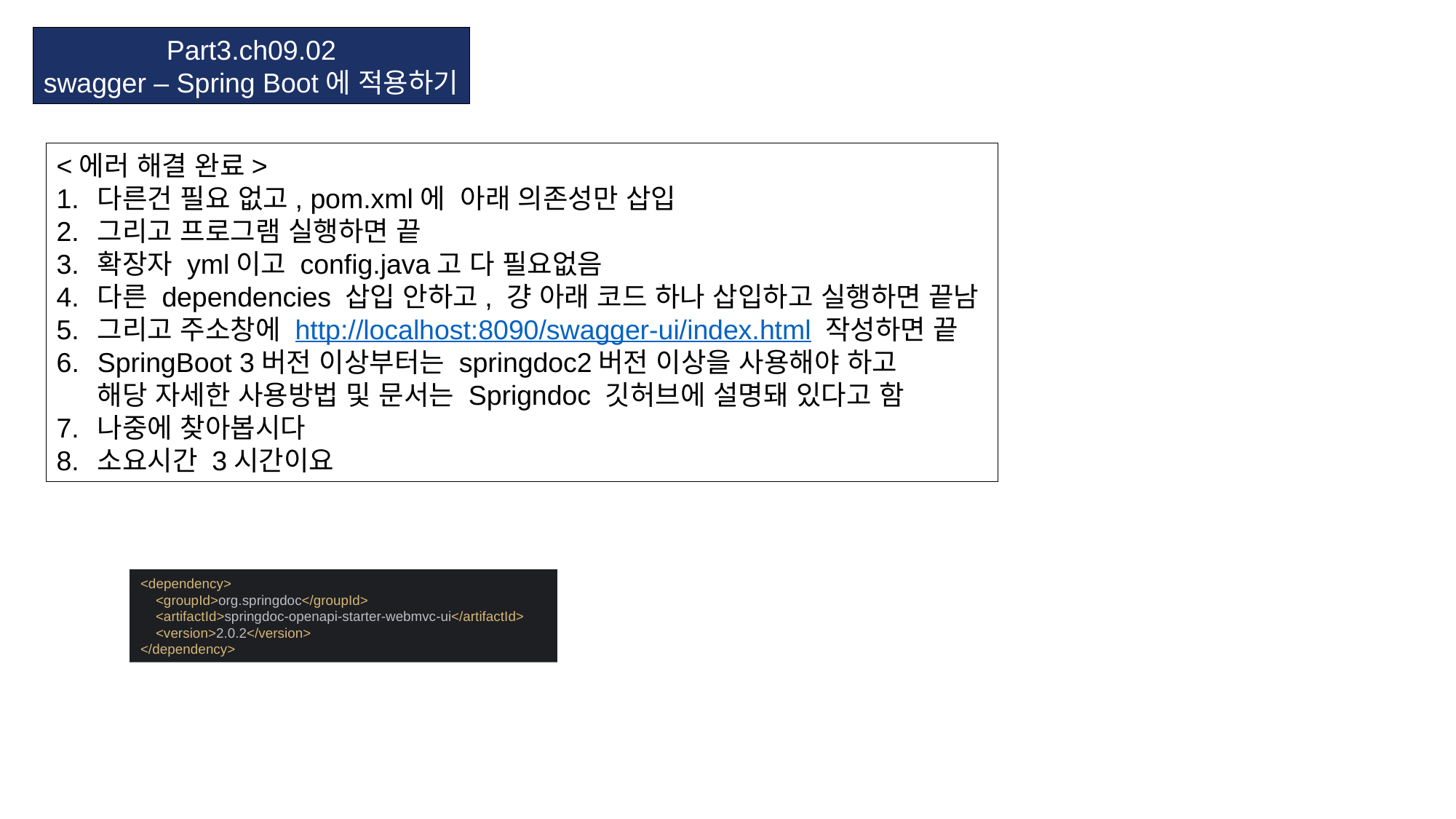

Part3.ch09.02
swagger – Spring Boot에 적용하기
<에러 해결 완료>
다른건 필요 없고, pom.xml에  아래 의존성만 삽입
그리고 프로그램 실행하면 끝
확장자 yml이고 config.java고 다 필요없음
다른 dependencies 삽입 안하고, 걍 아래 코드 하나 삽입하고 실행하면 끝남
그리고 주소창에 http://localhost:8090/swagger-ui/index.html 작성하면 끝
SpringBoot 3버전 이상부터는 springdoc2버전 이상을 사용해야 하고
해당 자세한 사용방법 및 문서는 Sprigndoc 깃허브에 설명돼 있다고 함
나중에 찾아봅시다
소요시간 3시간이요
<dependency>
    <groupId>org.springdoc</groupId>
    <artifactId>springdoc-openapi-starter-webmvc-ui</artifactId>
    <version>2.0.2</version>
</dependency>